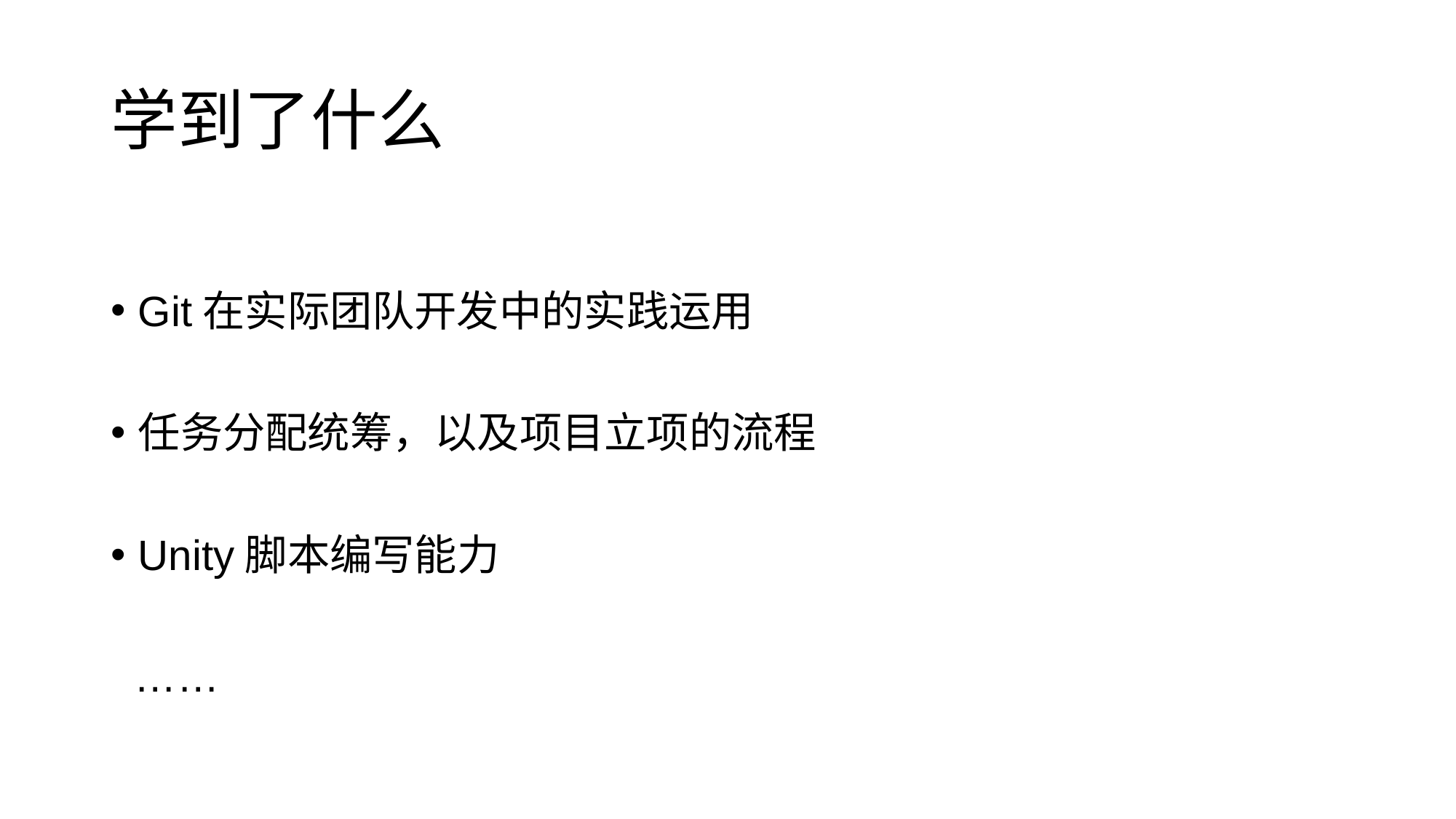

# 学到了什么

Git在实际团队开发中的实践运用

任务分配统筹，以及项目立项的流程

Unity脚本编写能力

  ……